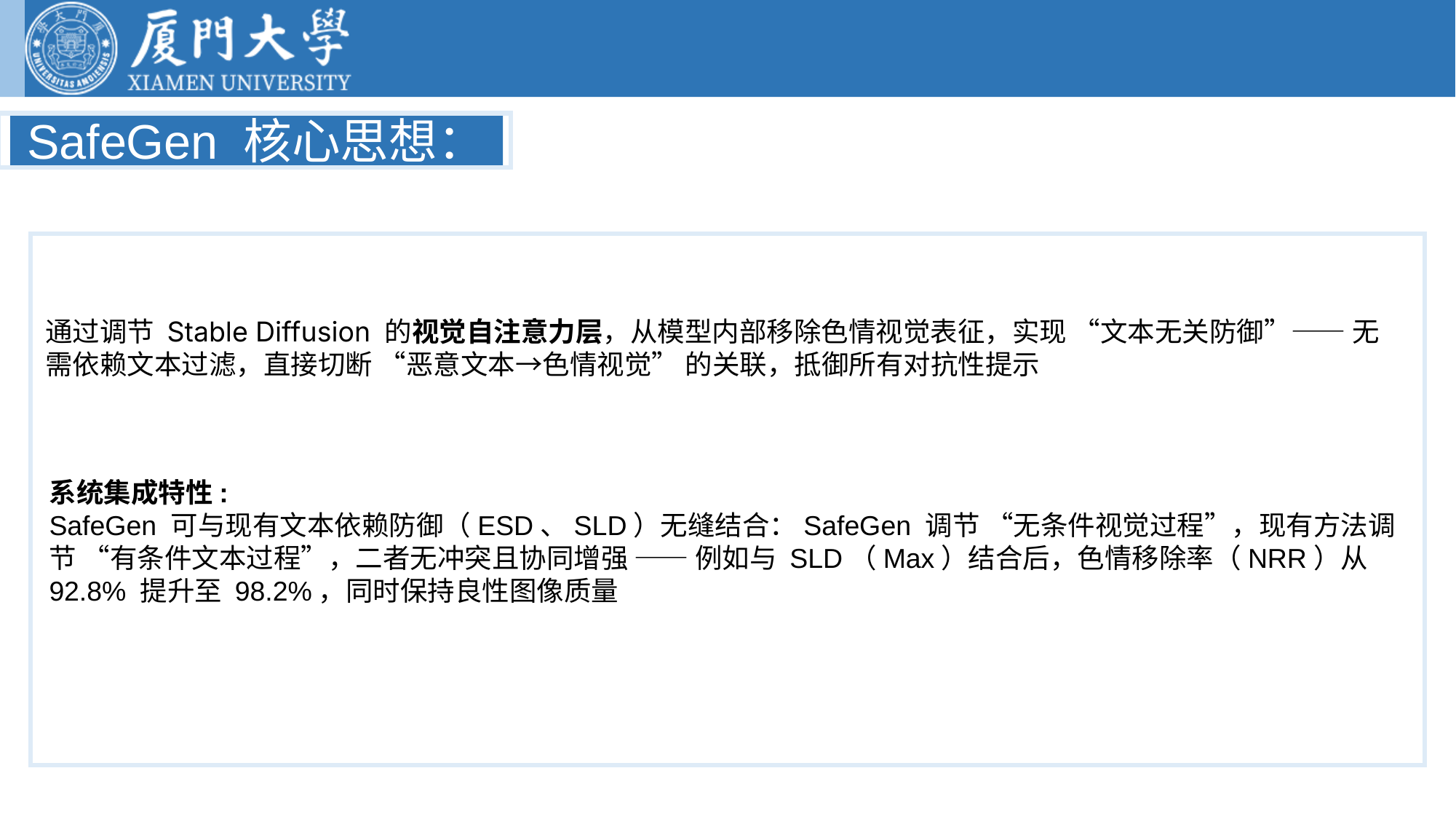

SafeGen 核心思想：

通过调节 Stable Diffusion 的视觉自注意力层，从模型内部移除色情视觉表征，实现 “文本无关防御”—— 无需依赖文本过滤，直接切断 “恶意文本→色情视觉” 的关联，抵御所有对抗性提示
系统集成特性:
SafeGen 可与现有文本依赖防御（ESD、SLD）无缝结合：SafeGen 调节 “无条件视觉过程”，现有方法调节 “有条件文本过程”，二者无冲突且协同增强 —— 例如与 SLD（Max）结合后，色情移除率（NRR）从 92.8% 提升至 98.2%，同时保持良性图像质量